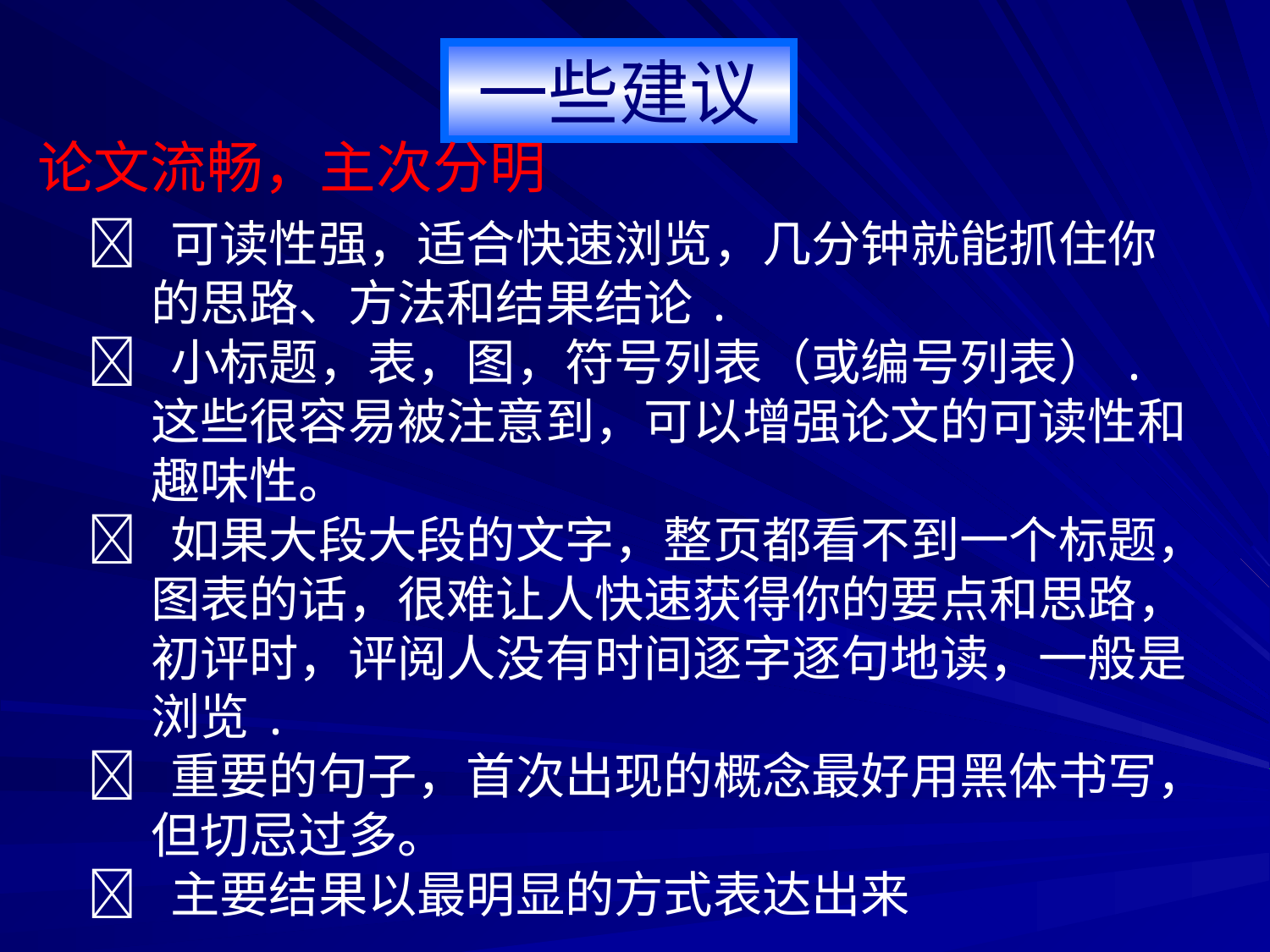

一些建议
论文流畅，主次分明
•  可读性强，适合快速浏览，几分钟就能抓住你的思路、方法和结果结论.
•  小标题，表，图，符号列表（或编号列表）. 这些很容易被注意到，可以增强论文的可读性和趣味性。
•  如果大段大段的文字，整页都看不到一个标题，图表的话，很难让人快速获得你的要点和思路，初评时，评阅人没有时间逐字逐句地读，一般是浏览.
•  重要的句子，首次出现的概念最好用黑体书写，但切忌过多。
•  主要结果以最明显的方式表达出来